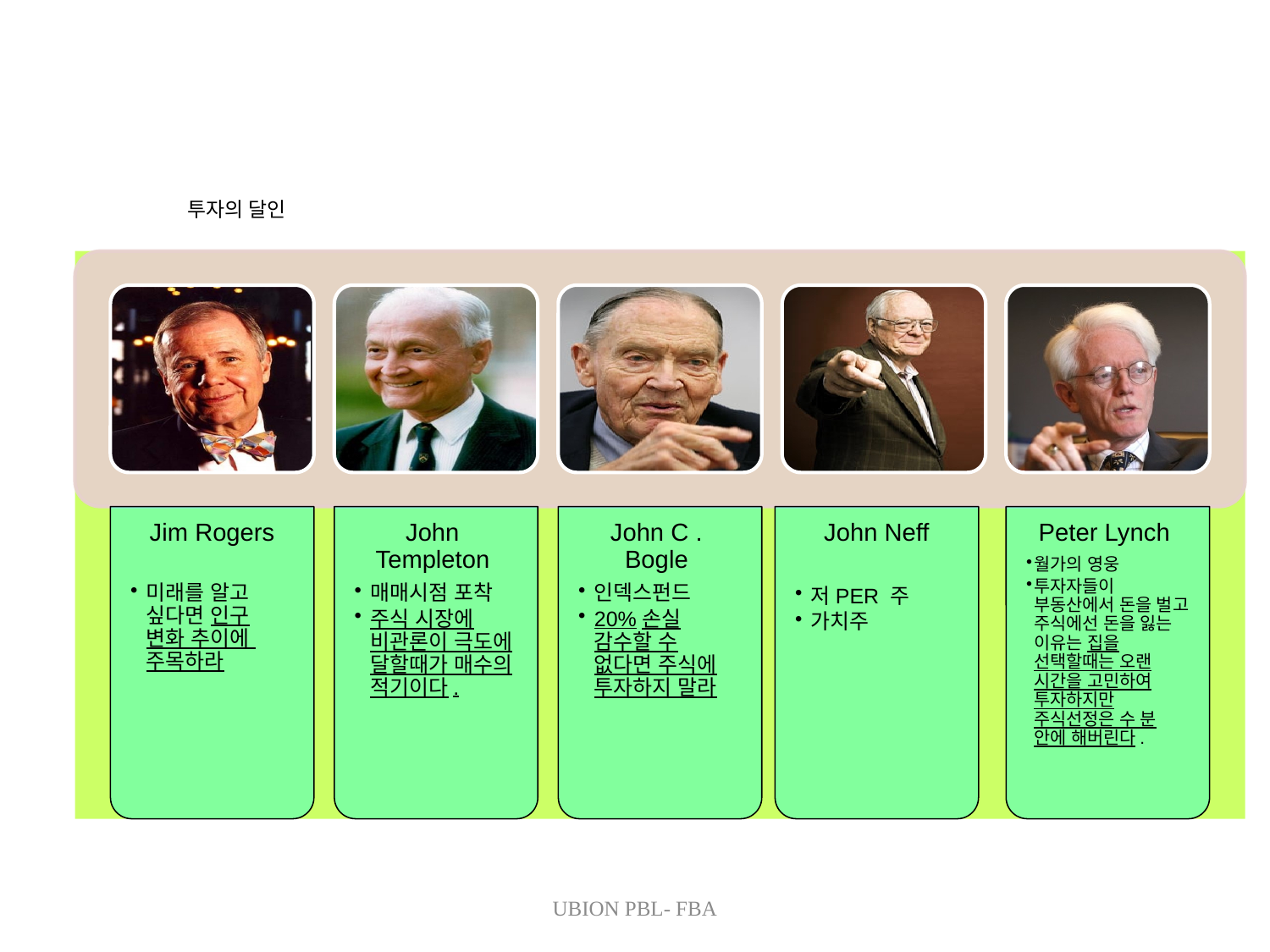

# 투자의 달인
Jim Rogers
미래를 알고 싶다면 인구 변화 추이에  주목하라
John
Templeton
매매시점 포착
주식 시장에 비관론이 극도에 달할때가 매수의 적기이다.
John C .
Bogle
인덱스펀드
20%손실 감수할 수 없다면 주식에 투자하지 말라
John Neff
저PER 주
가치주
Peter Lynch
월가의 영웅
투자자들이 부동산에서 돈을 벌고 주식에선 돈을 잃는 이유는 집을 선택할때는 오랜 시간을 고민하여 투자하지만 주식선정은 수 분 안에 해버린다.
188
UBION PBL- FBA